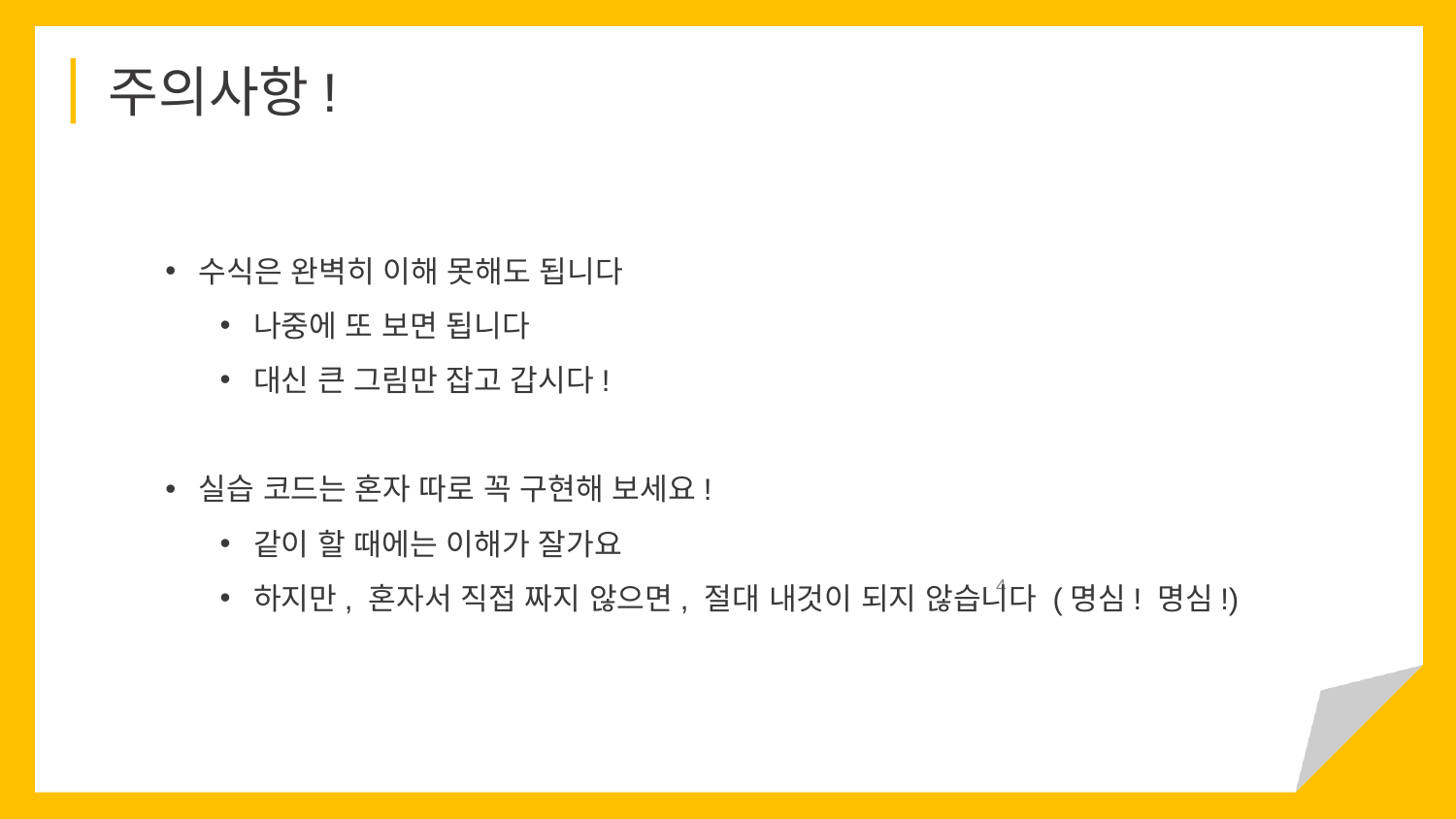

주의사항!

수식은 완벽히 이해 못해도 됩니다
나중에 또 보면 됩니다
대신 큰 그림만 잡고 갑시다!

실습 코드는 혼자 따로 꼭 구현해 보세요!
같이 할 때에는 이해가 잘가요
하지만, 혼자서 직접 짜지 않으면, 절대 내것이 되지 않습니다 (명심! 명심!)
4